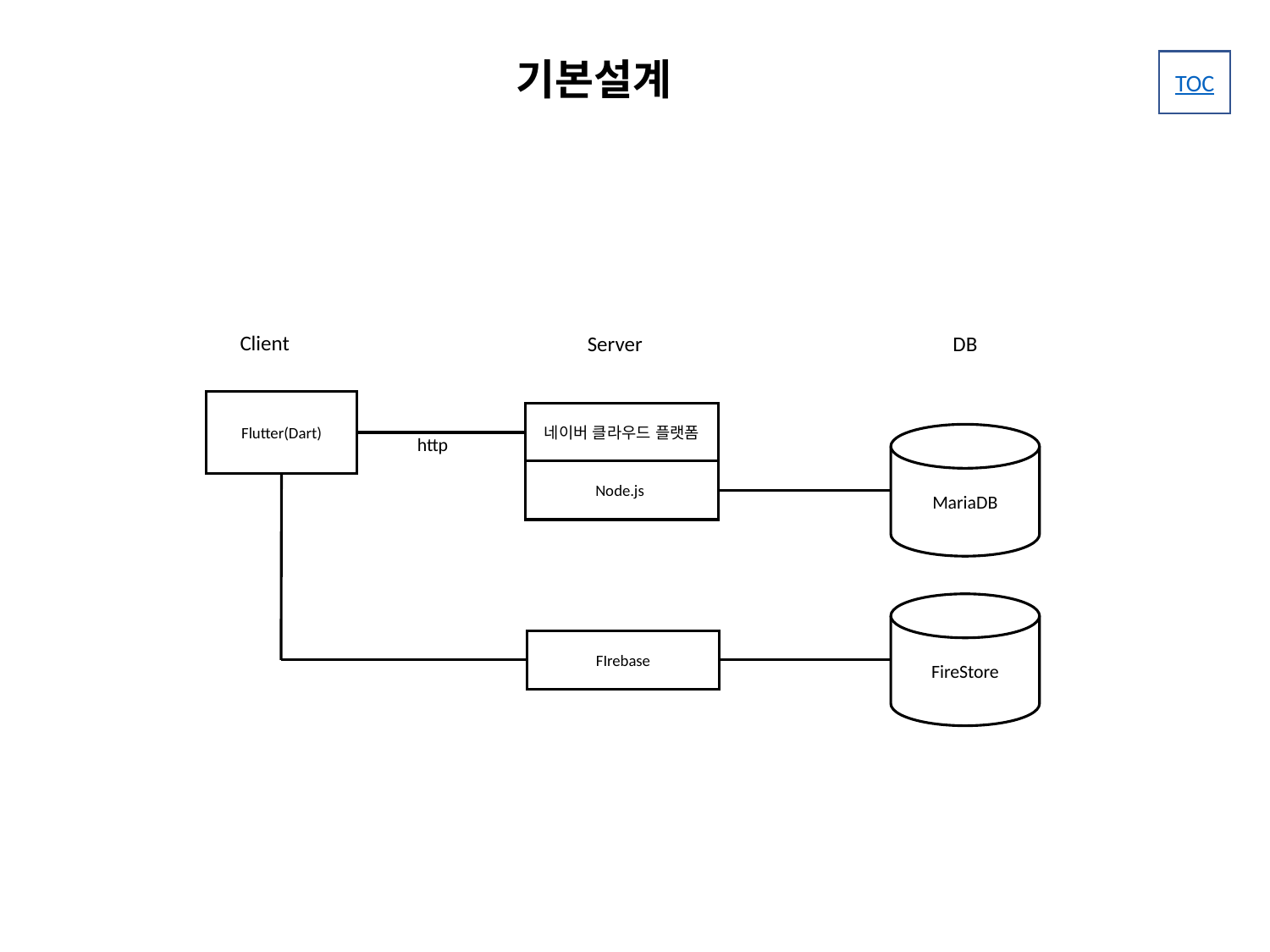

# 기본설계
Client
Flutter(Dart)
Server
네이버 클라우드 플랫폼
MariaDB
http
DB
Node.js

FIrebase
FireStore